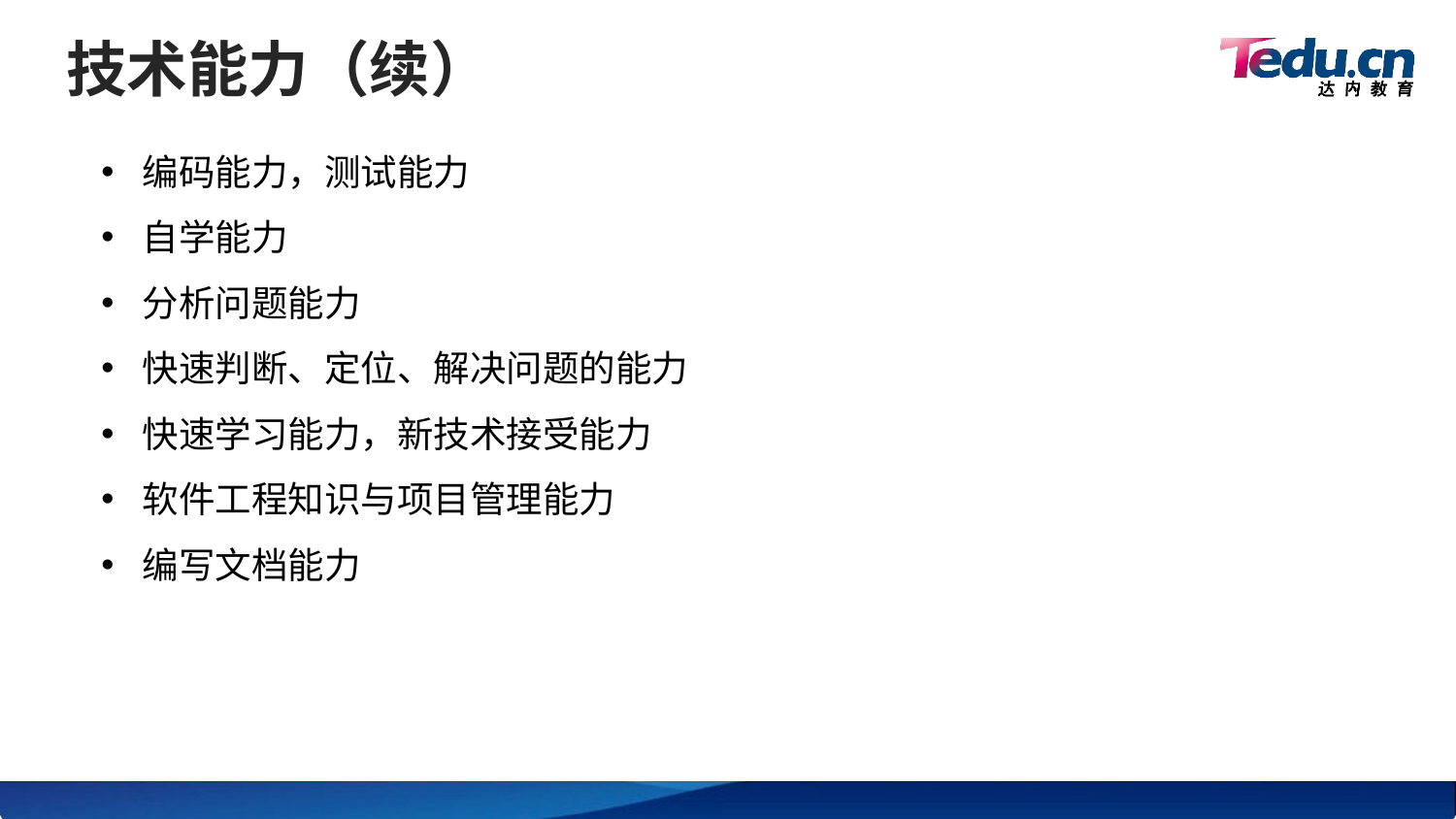

# 技术能力（续）
编码能力，测试能力
自学能力
分析问题能力
快速判断、定位、解决问题的能力
快速学习能力，新技术接受能力
软件工程知识与项目管理能力
编写文档能力